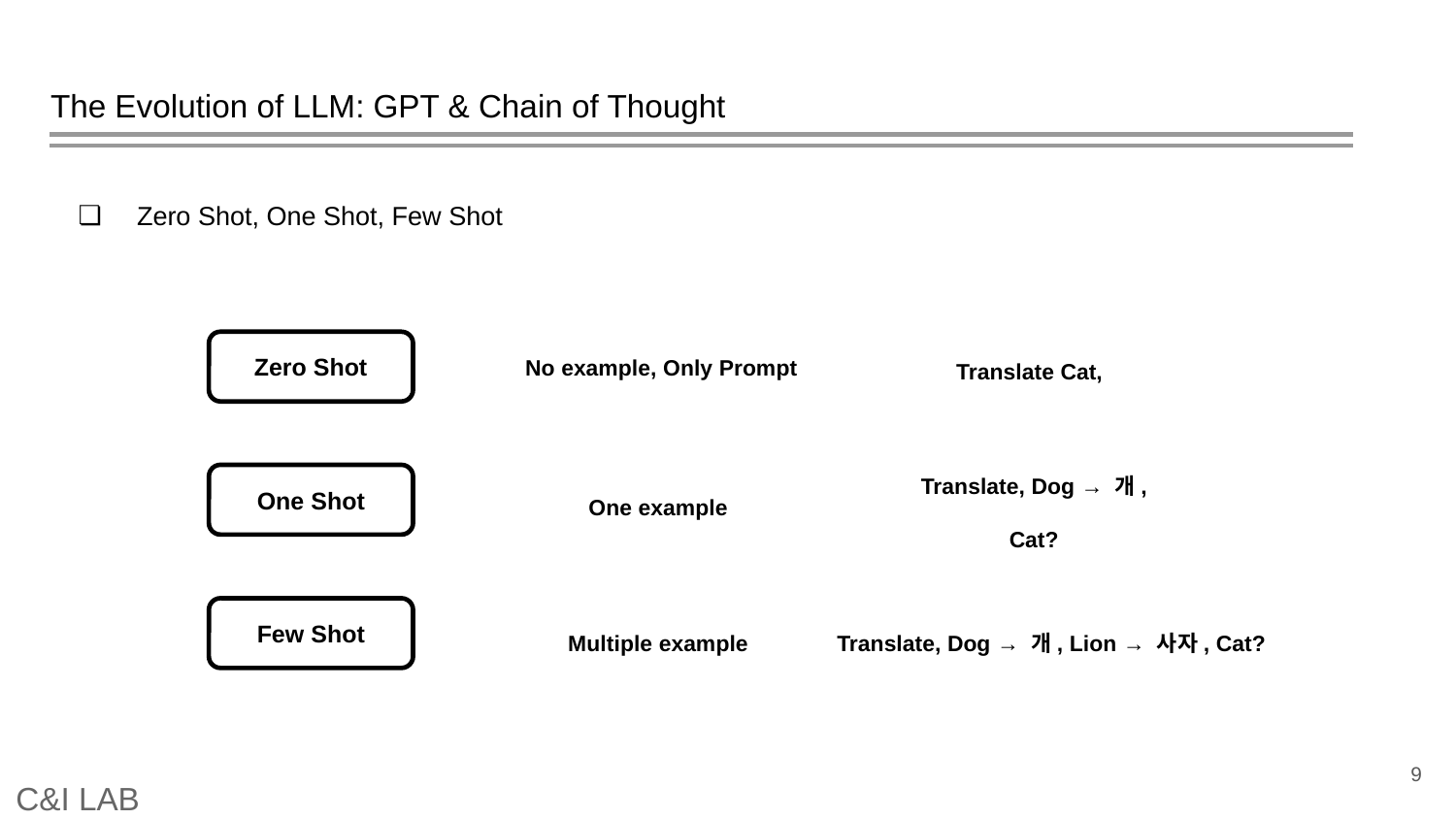

# The Evolution of LLM: GPT & Chain of Thought
Zero Shot, One Shot, Few Shot
No example, Only Prompt
Translate Cat,
Zero Shot
One example
Translate, Dog → 개, Cat?
One Shot
Multiple example
Translate, Dog → 개, Lion → 사자, Cat?
Few Shot
9
C&I LAB